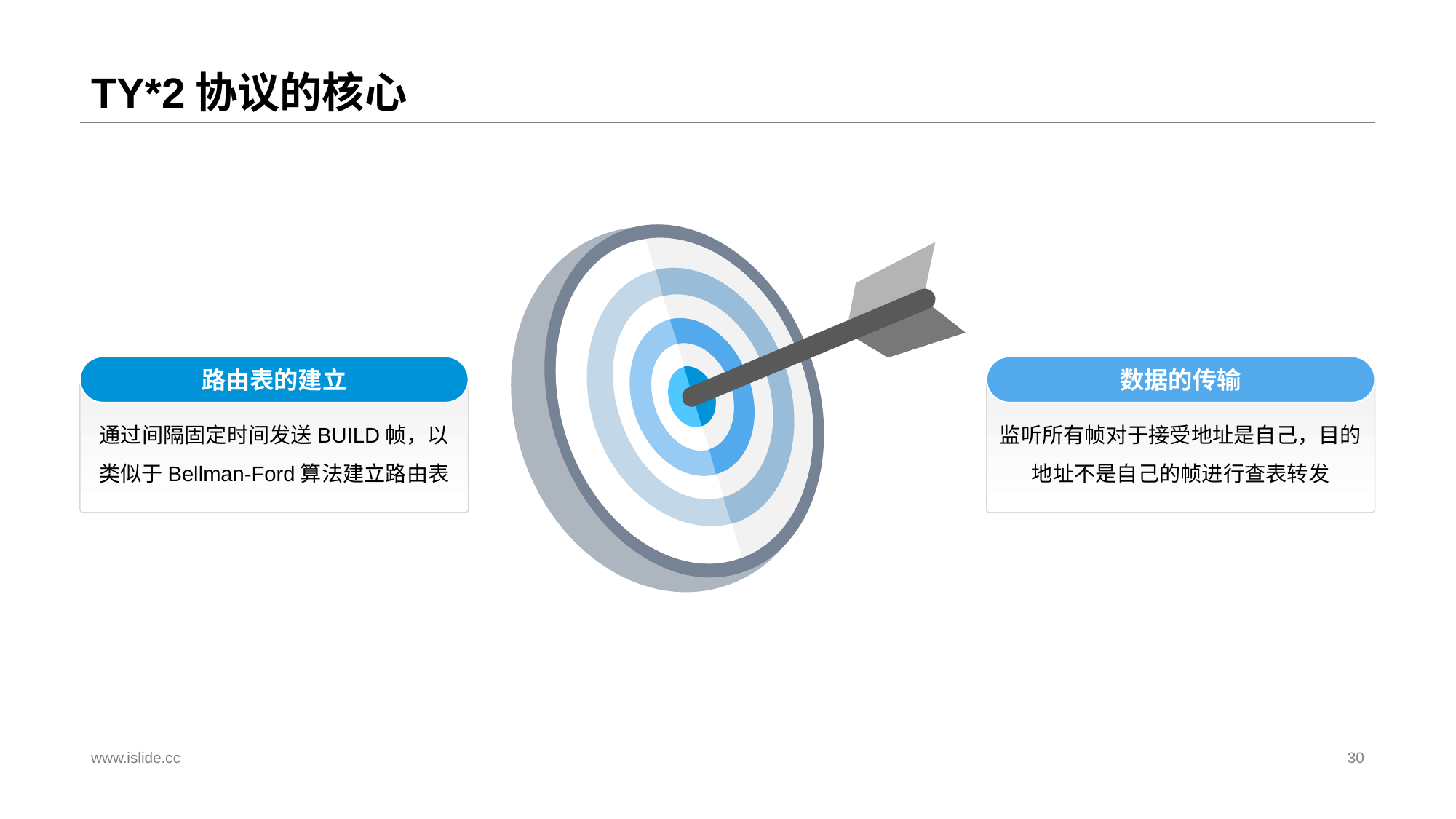

# TY*2协议的核心

路由表的建立
数据的传输

通过间隔固定时间发送BUILD帧，以类似于Bellman-Ford算法建立路由表

监听所有帧对于接受地址是自己，目的地址不是自己的帧进行查表转发
www.islide.cc
30